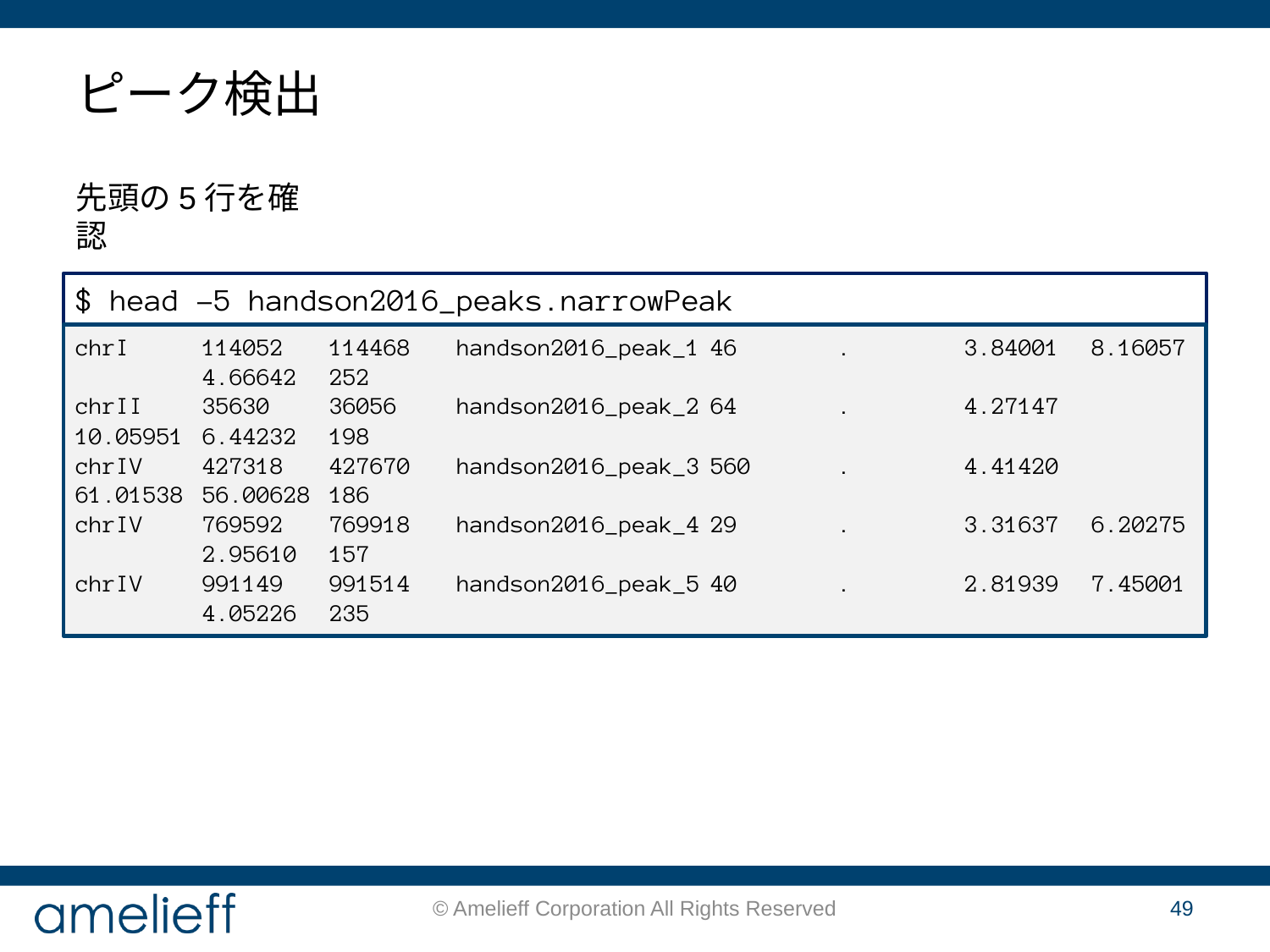

# ピーク検出
先頭の5行を確認
$ head -5 handson2016_peaks.narrowPeak
chrI	114052	114468	handson2016_peak_1	46	.	3.84001	8.16057	4.66642	252
chrII	35630	36056	handson2016_peak_2	64	.	4.27147	10.05951	6.44232	198
chrIV	427318	427670	handson2016_peak_3	560	.	4.41420	61.01538	56.00628	186
chrIV	769592	769918	handson2016_peak_4	29	.	3.31637	6.20275	2.95610	157
chrIV	991149	991514	handson2016_peak_5	40	.	2.81939	7.45001	4.05226	235
© Amelieff Corporation All Rights Reserved
49